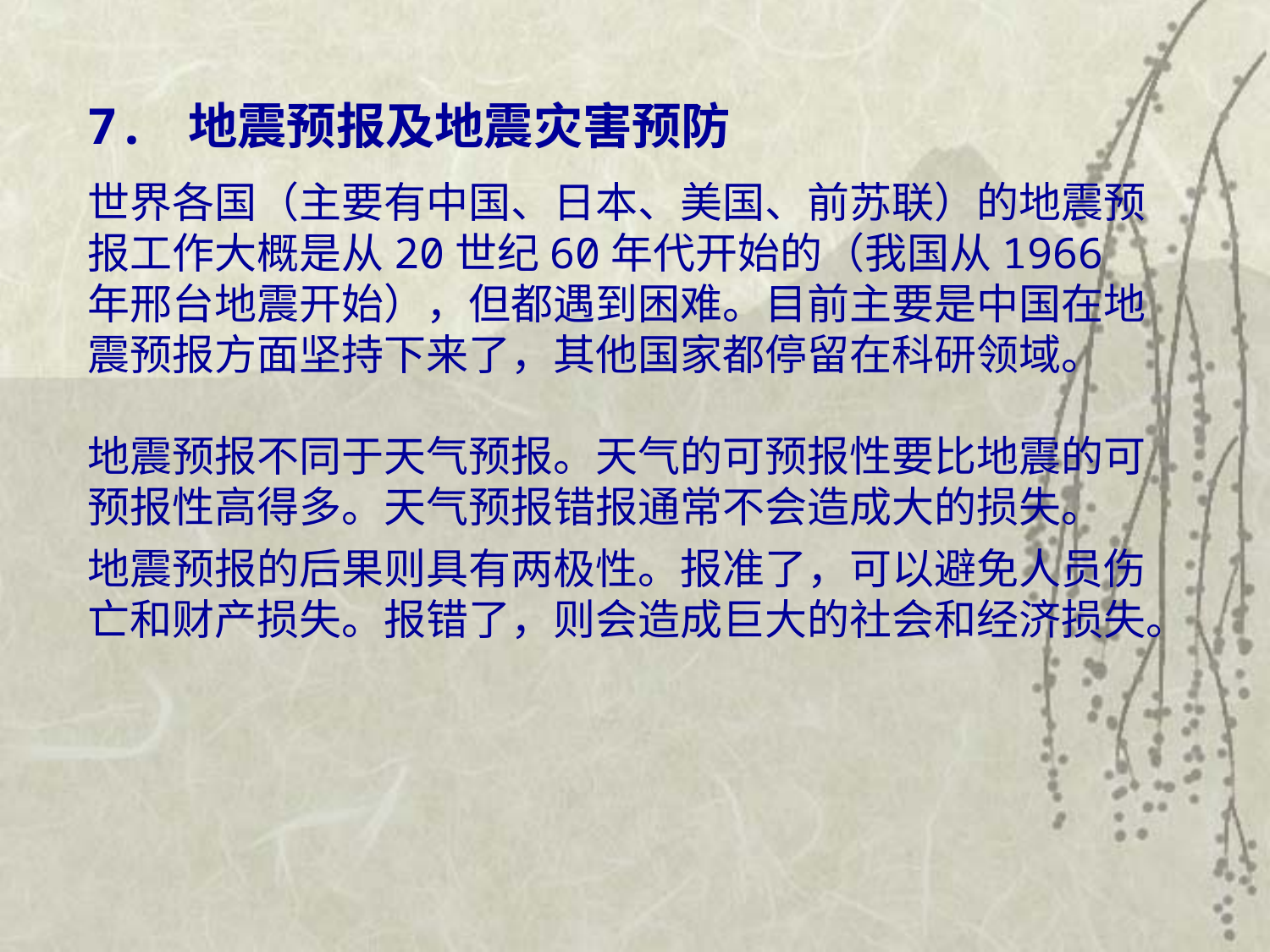

7. 地震预报及地震灾害预防
世界各国（主要有中国、日本、美国、前苏联）的地震预报工作大概是从20世纪60年代开始的（我国从1966年邢台地震开始），但都遇到困难。目前主要是中国在地震预报方面坚持下来了，其他国家都停留在科研领域。

地震预报不同于天气预报。天气的可预报性要比地震的可预报性高得多。天气预报错报通常不会造成大的损失。
地震预报的后果则具有两极性。报准了，可以避免人员伤亡和财产损失。报错了，则会造成巨大的社会和经济损失。